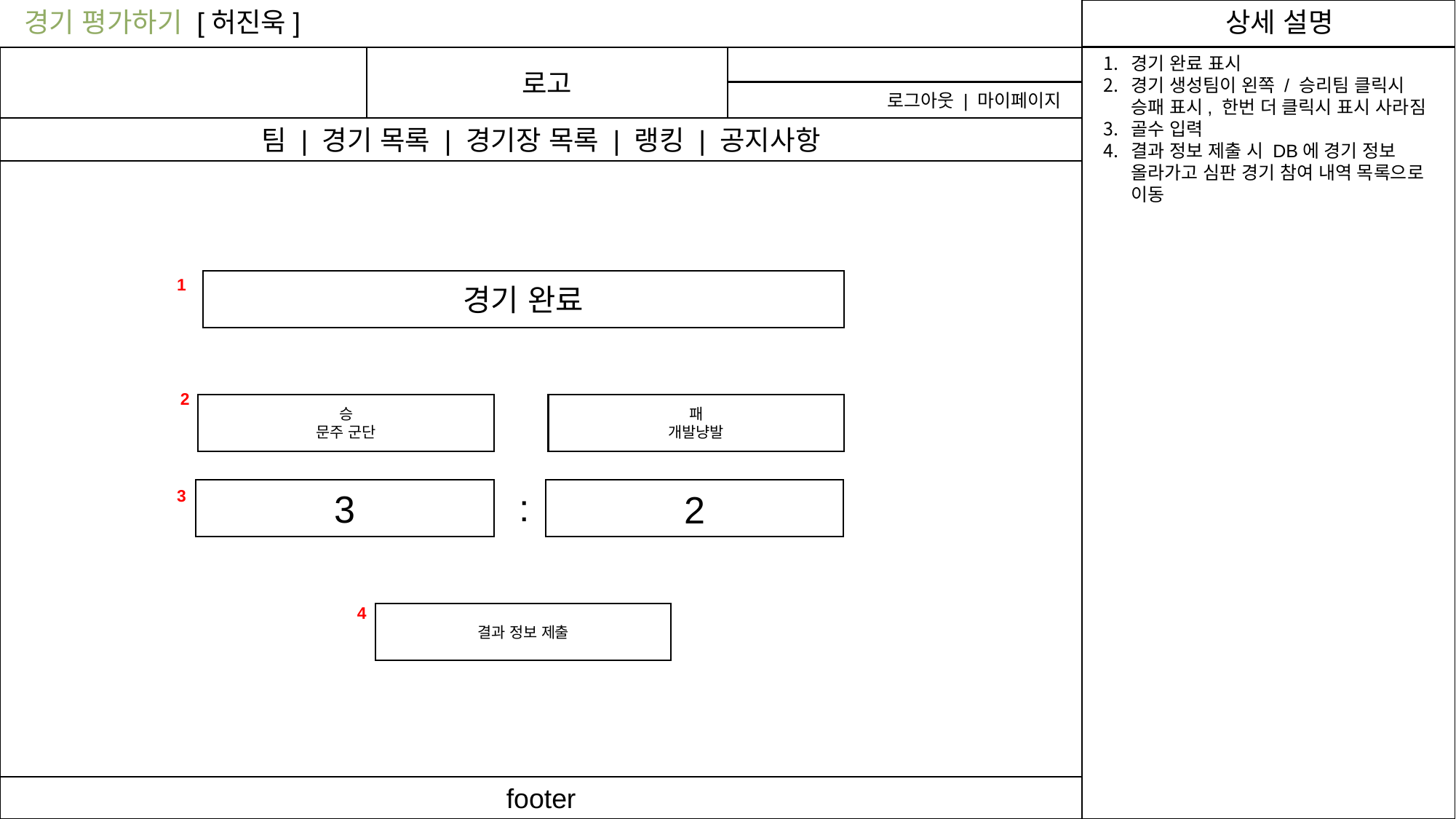

경기 평가하기 [허진욱]

상세 설명

로고

경기 완료 표시
경기 생성팀이 왼쪽 / 승리팀 클릭시 승패 표시, 한번 더 클릭시 표시 사라짐
골수 입력
결과 정보 제출 시 DB에 경기 정보 올라가고 심판 경기 참여 내역 목록으로 이동
로그아웃 | 마이페이지
팀 | 경기 목록 | 경기장 목록 | 랭킹 | 공지사항

1
경기 완료
2
승
문주 군단
패
개발냥발
:
3
3
2
4
결과 정보 제출
footer